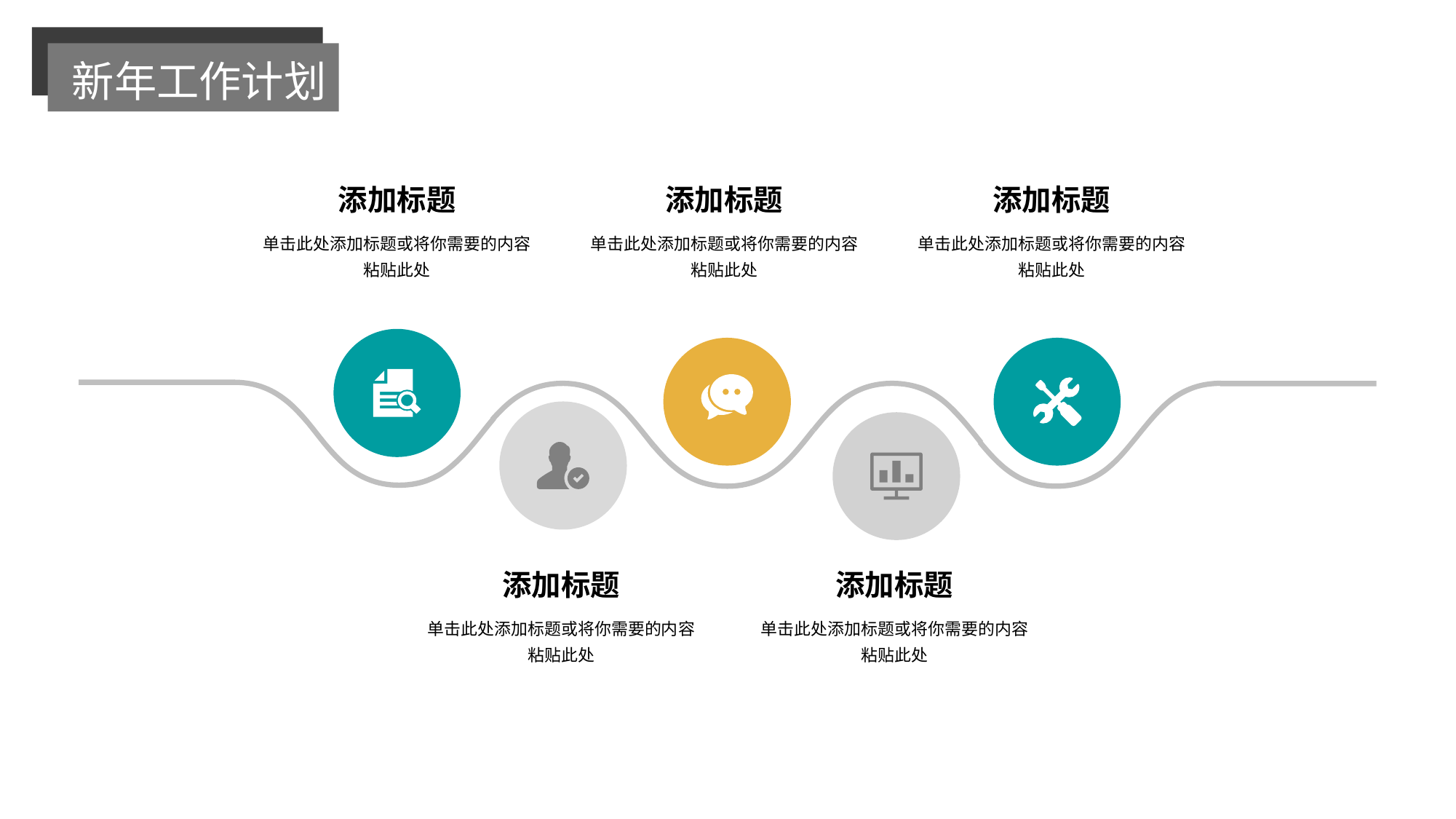

新年工作计划
添加标题
单击此处添加标题或将你需要的内容粘贴此处
添加标题
单击此处添加标题或将你需要的内容粘贴此处
添加标题
单击此处添加标题或将你需要的内容粘贴此处

添加标题
单击此处添加标题或将你需要的内容粘贴此处
添加标题
单击此处添加标题或将你需要的内容粘贴此处